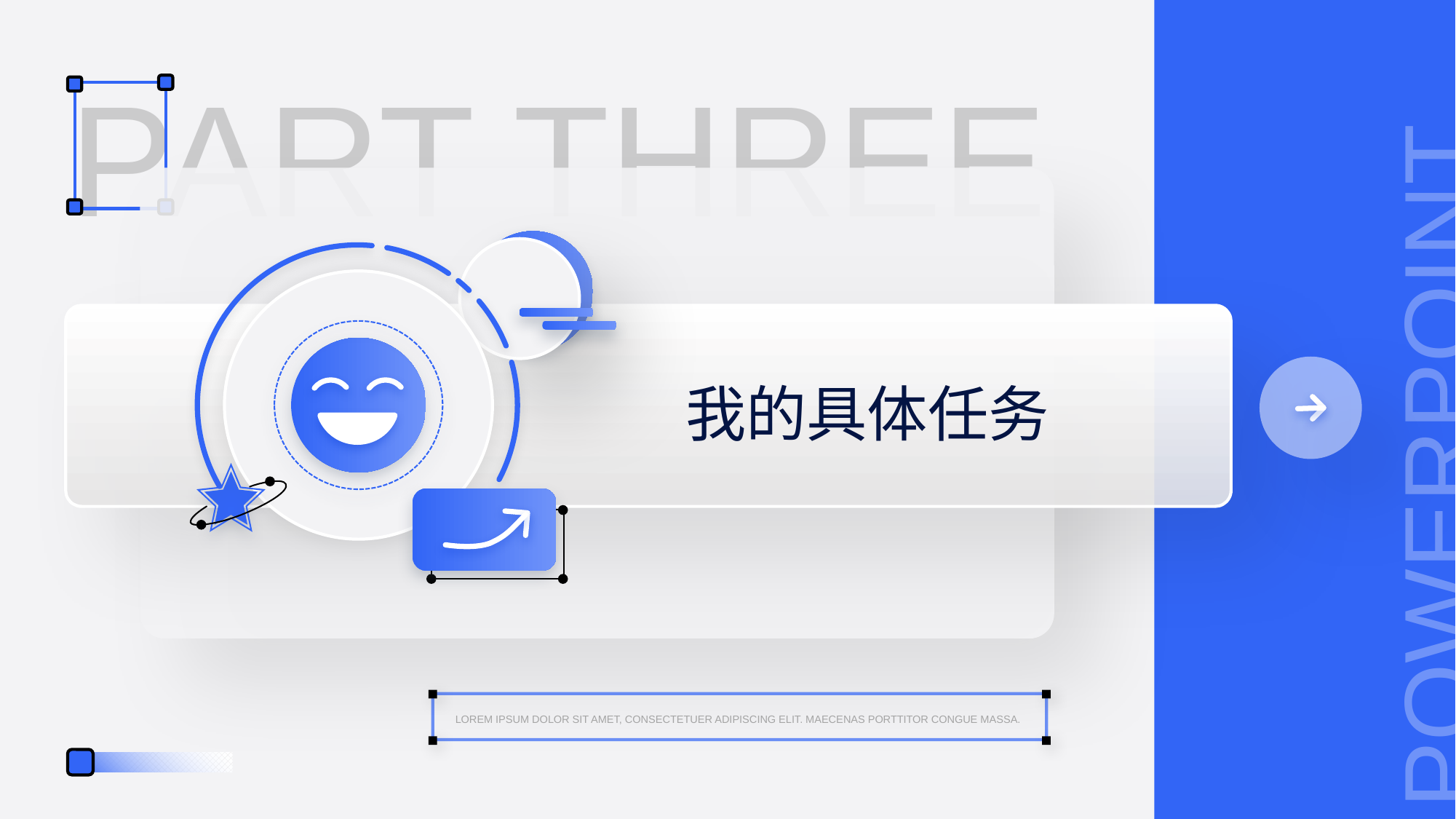

PART THREE

POWERPOINT

我的具体任务

LOREM IPSUM DOLOR SIT AMET, CONSECTETUER ADIPISCING ELIT. MAECENAS PORTTITOR CONGUE MASSA.